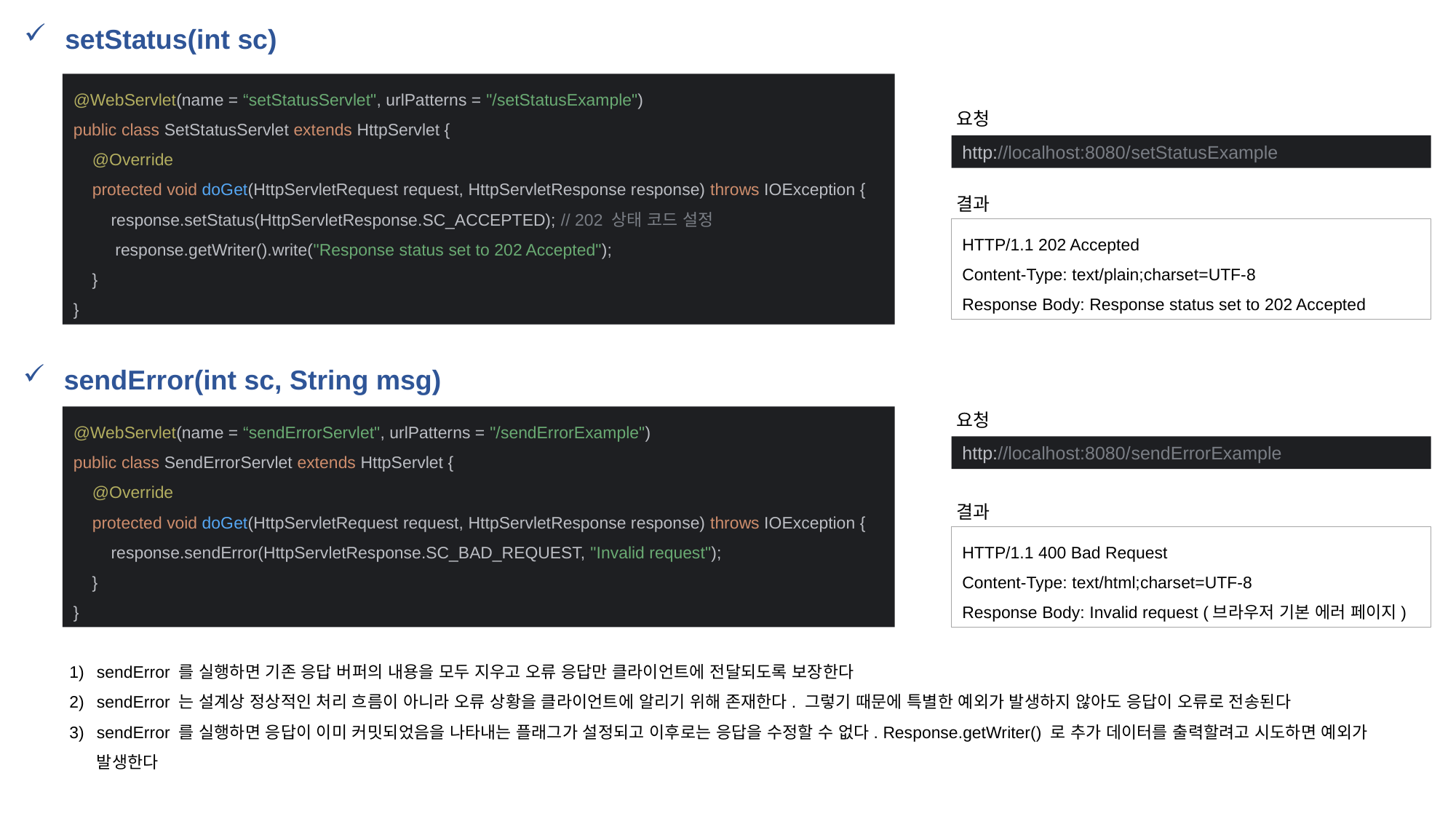

setStatus(int sc)
@WebServlet(name = “setStatusServlet", urlPatterns = "/setStatusExample")
public class SetStatusServlet extends HttpServlet {
    @Override
    protected void doGet(HttpServletRequest request, HttpServletResponse response) throws IOException {
        response.setStatus(HttpServletResponse.SC_ACCEPTED); // 202 상태 코드 설정
        response.getWriter().write("Response status set to 202 Accepted");
    }
}
요청
http://localhost:8080/setStatusExample
결과
HTTP/1.1 202 Accepted
Content-Type: text/plain;charset=UTF-8
Response Body: Response status set to 202 Accepted
sendError(int sc, String msg)
요청
@WebServlet(name = “sendErrorServlet", urlPatterns = "/sendErrorExample")
public class SendErrorServlet extends HttpServlet {
    @Override
    protected void doGet(HttpServletRequest request, HttpServletResponse response) throws IOException {
        response.sendError(HttpServletResponse.SC_BAD_REQUEST, "Invalid request");
    }
}
http://localhost:8080/sendErrorExample
결과
HTTP/1.1 400 Bad Request
Content-Type: text/html;charset=UTF-8
Response Body: Invalid request (브라우저 기본 에러 페이지)
sendError 를 실행하면 기존 응답 버퍼의 내용을 모두 지우고 오류 응답만 클라이언트에 전달되도록 보장한다
sendError 는 설계상 정상적인 처리 흐름이 아니라 오류 상황을 클라이언트에 알리기 위해 존재한다. 그렇기 때문에 특별한 예외가 발생하지 않아도 응답이 오류로 전송된다
sendError 를 실행하면 응답이 이미 커밋되었음을 나타내는 플래그가 설정되고 이후로는 응답을 수정할 수 없다. Response.getWriter() 로 추가 데이터를 출력할려고 시도하면 예외가 발생한다